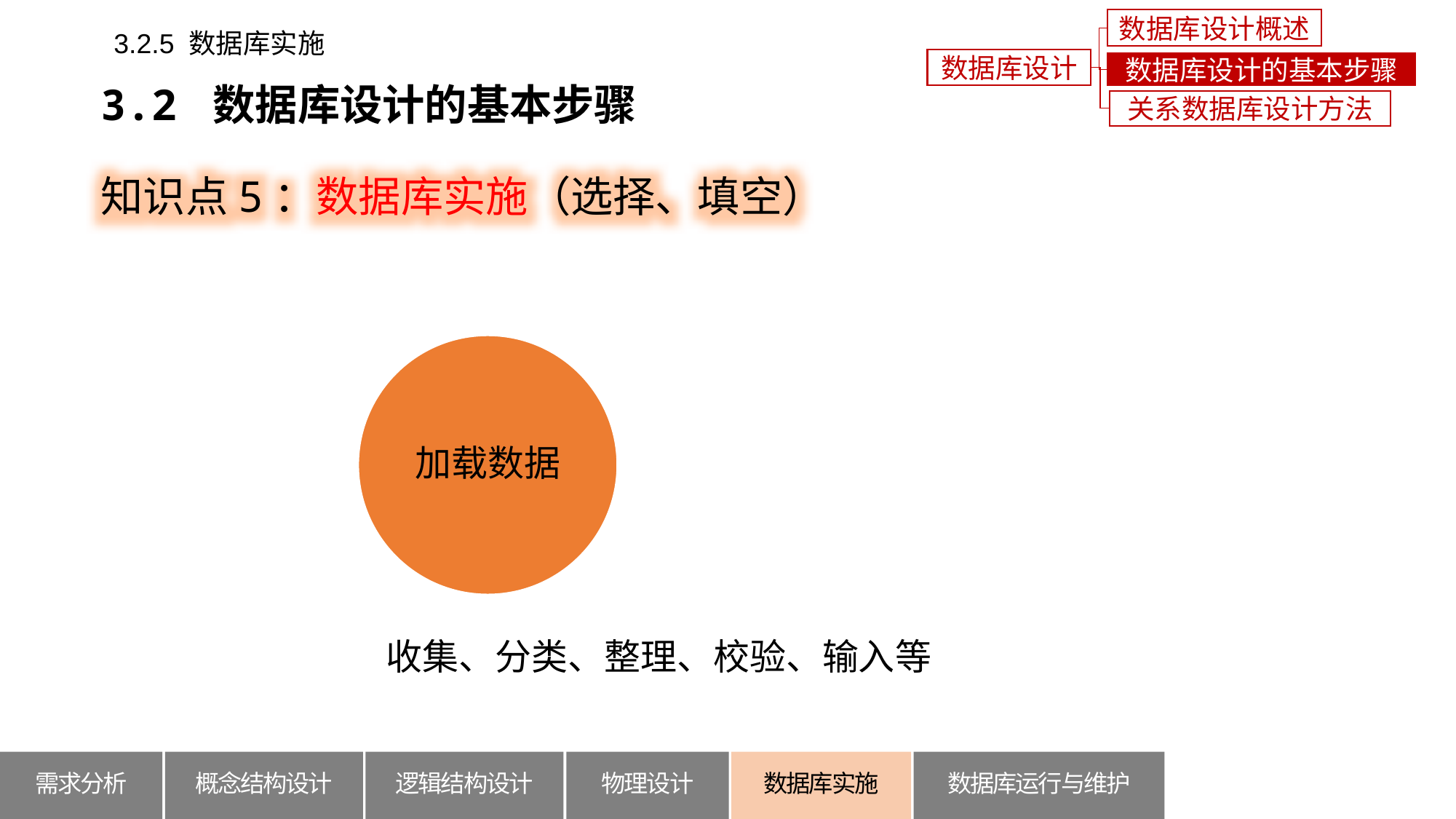

数据库设计概述
3.2.5 数据库实施
数据库设计
数据库设计的基本步骤
3.2 数据库设计的基本步骤
关系数据库设计方法
知识点5：数据库实施（选择、填空）
加载数据
收集、分类、整理、校验、输入等
概念结构设计
逻辑结构设计
数据库运行与维护
需求分析
物理设计
数据库实施